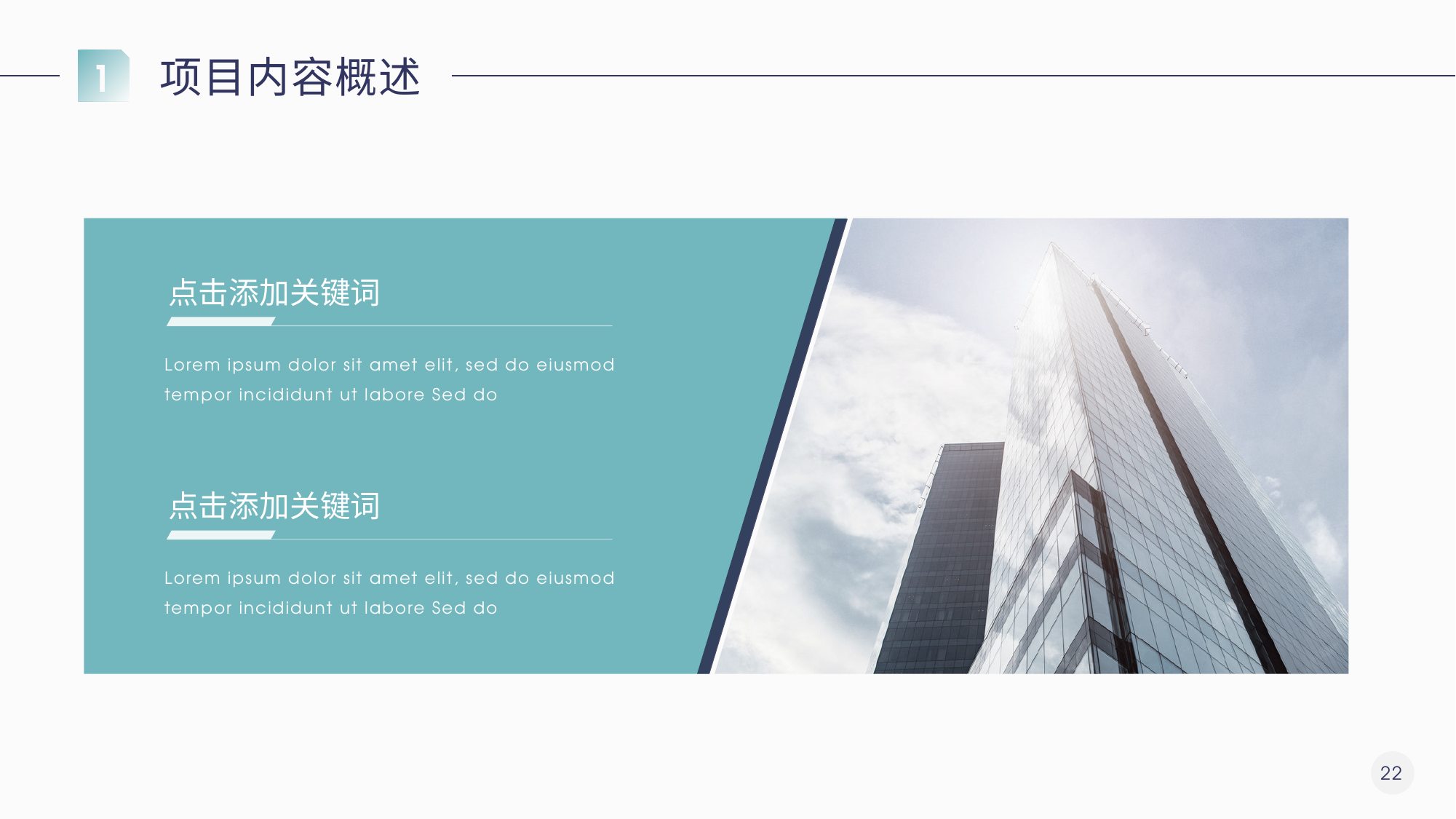

项目内容概述
1

点击添加关键词

Lorem ipsum dolor sit amet elit, sed do eiusmod tempor incididunt ut labore Sed do
点击添加关键词

Lorem ipsum dolor sit amet elit, sed do eiusmod tempor incididunt ut labore Sed do